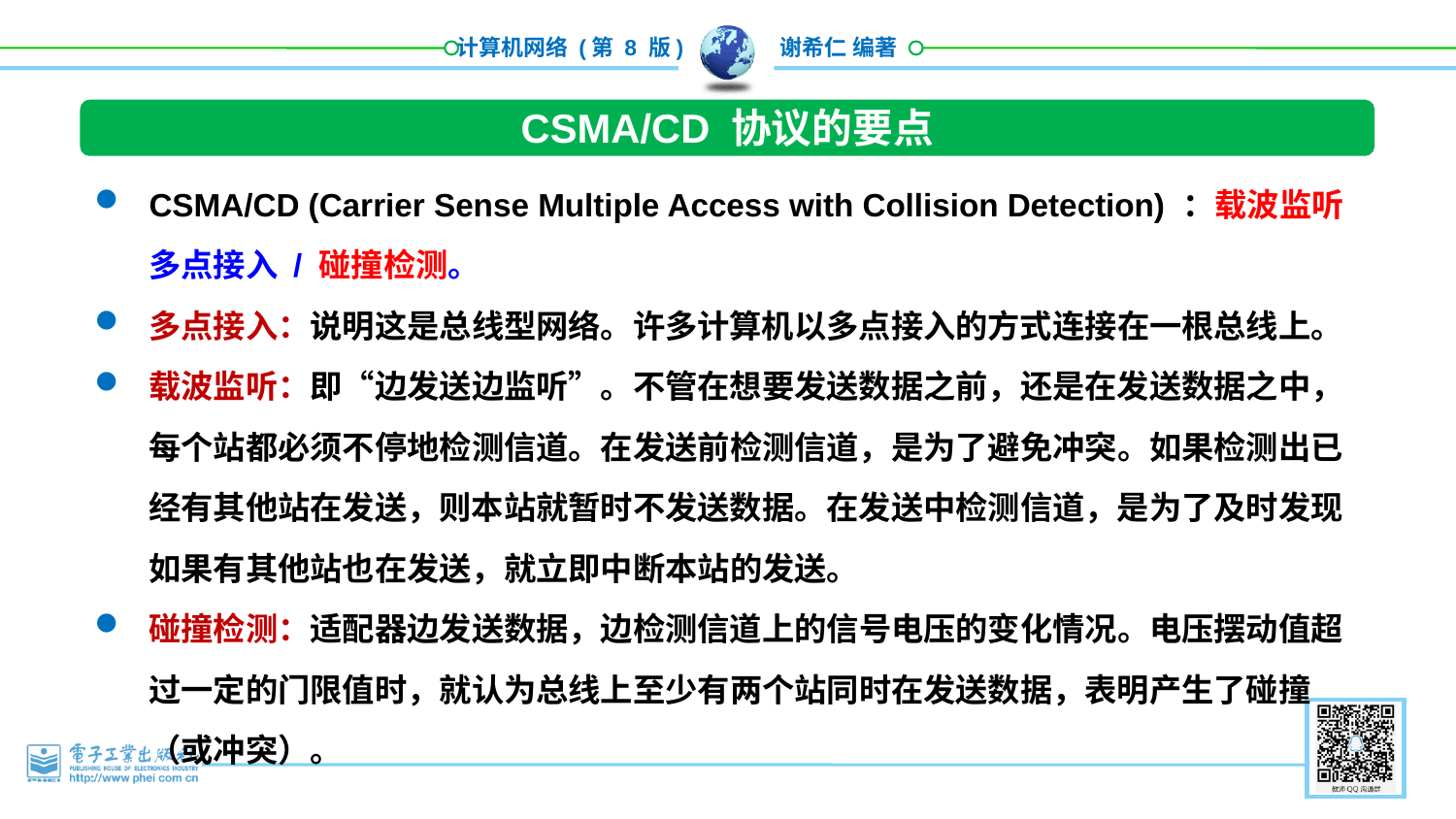

CSMA/CD 协议的要点

CSMA/CD (Carrier Sense Multiple Access with Collision Detection) ：载波监听多点接入 / 碰撞检测。
多点接入：说明这是总线型网络。许多计算机以多点接入的方式连接在一根总线上。
载波监听：即“边发送边监听”。不管在想要发送数据之前，还是在发送数据之中，每个站都必须不停地检测信道。在发送前检测信道，是为了避免冲突。如果检测出已经有其他站在发送，则本站就暂时不发送数据。在发送中检测信道，是为了及时发现如果有其他站也在发送，就立即中断本站的发送。
碰撞检测：适配器边发送数据，边检测信道上的信号电压的变化情况。电压摆动值超过一定的门限值时，就认为总线上至少有两个站同时在发送数据，表明产生了碰撞（或冲突）。